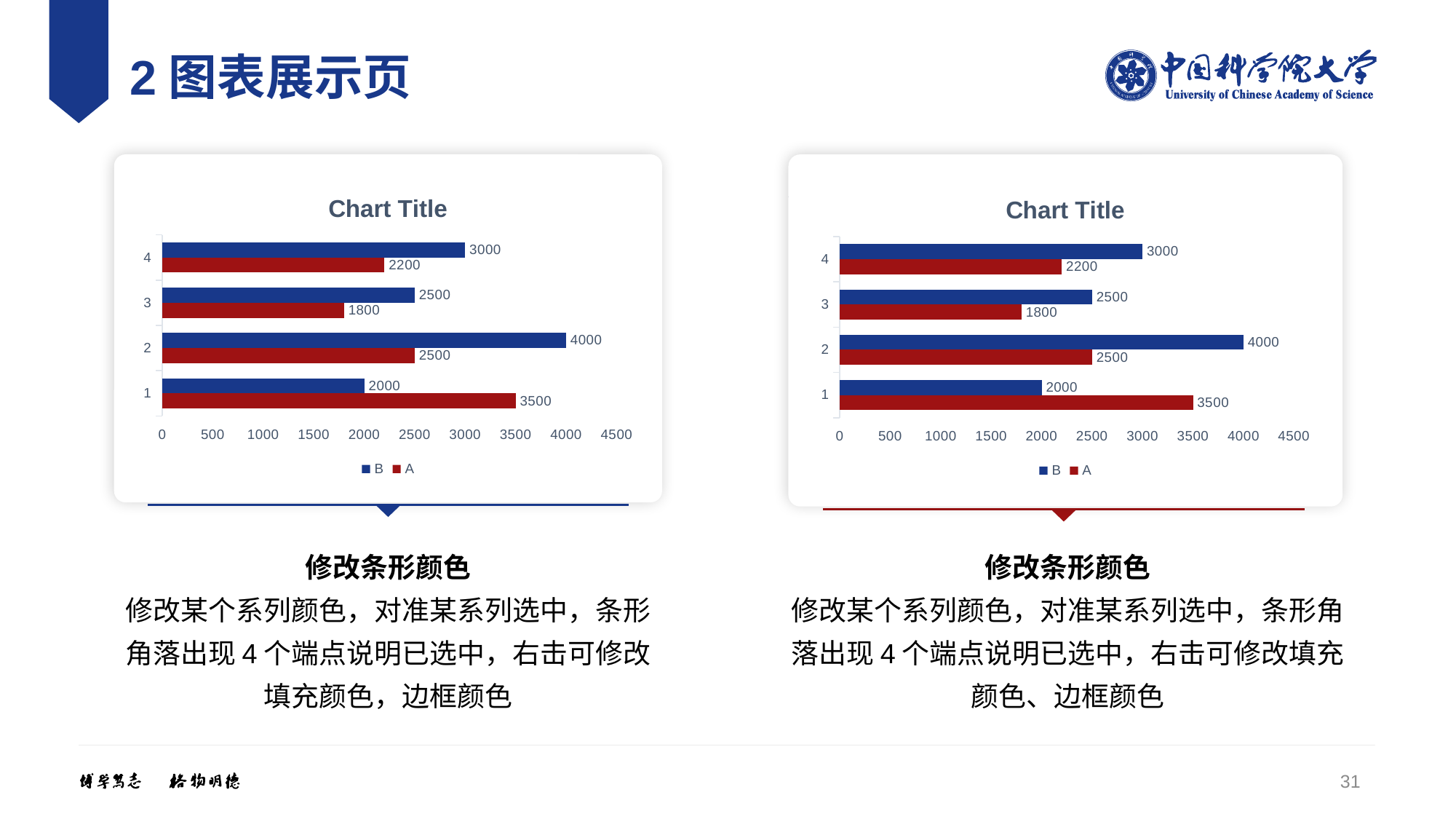

# 2图表展示页

### Chart:

| Category | A | B |
|---|---|---|

### Chart

| Category | A | B |
|---|---|---|

### Chart:

| Category | A | B |
|---|---|---|

修改条形颜色
修改某个系列颜色，对准某系列选中，条形角落出现4个端点说明已选中，右击可修改填充颜色，边框颜色
修改条形颜色
修改某个系列颜色，对准某系列选中，条形角落出现4个端点说明已选中，右击可修改填充颜色、边框颜色
31